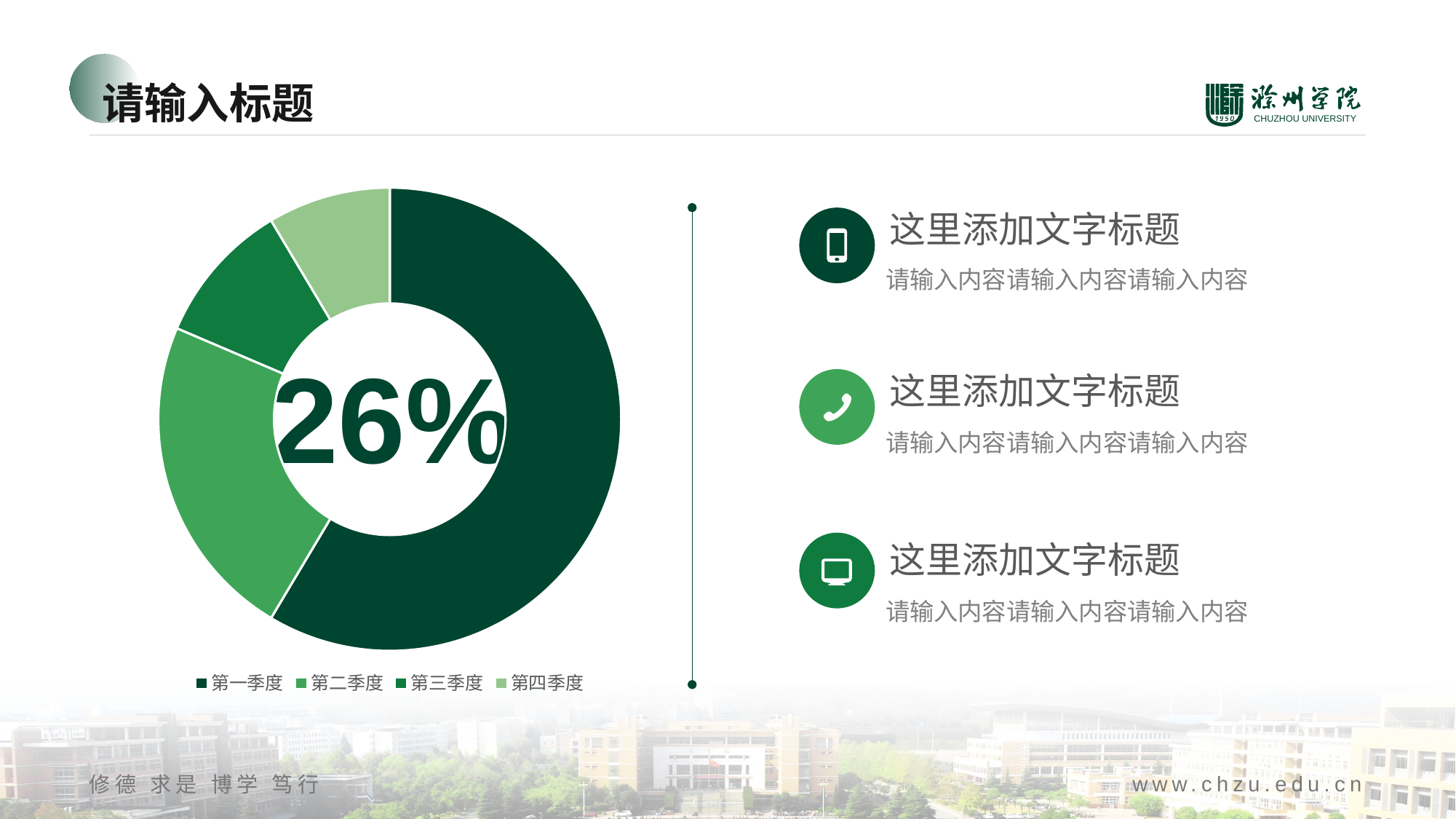

请输入标题

### Chart

| Category | 销售额 |
|---|---|
| 第一季度 | 8.2 |
| 第二季度 | 3.2 |
| 第三季度 | 1.4 |
| 第四季度 | 1.2 |
这里添加文字标题

请输入内容请输入内容请输入内容
26%
这里添加文字标题

请输入内容请输入内容请输入内容
这里添加文字标题

请输入内容请输入内容请输入内容